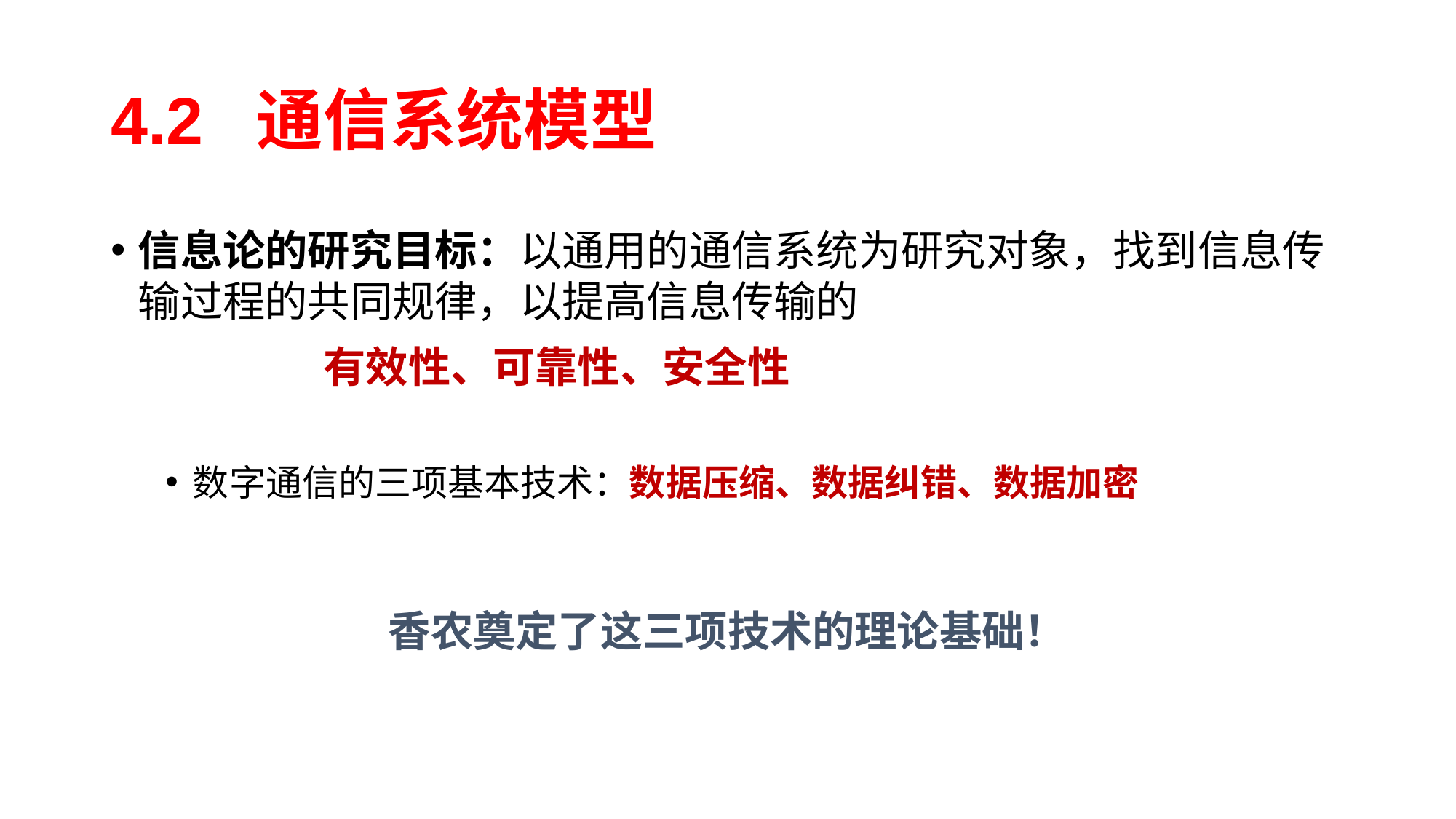

# 4.2  通信系统模型
信息论的研究目标：以通用的通信系统为研究对象，找到信息传输过程的共同规律，以提高信息传输的
                     有效性、可靠性、安全性

数字通信的三项基本技术：数据压缩、数据纠错、数据加密
数据
香农奠定了这三项技术的理论基础！